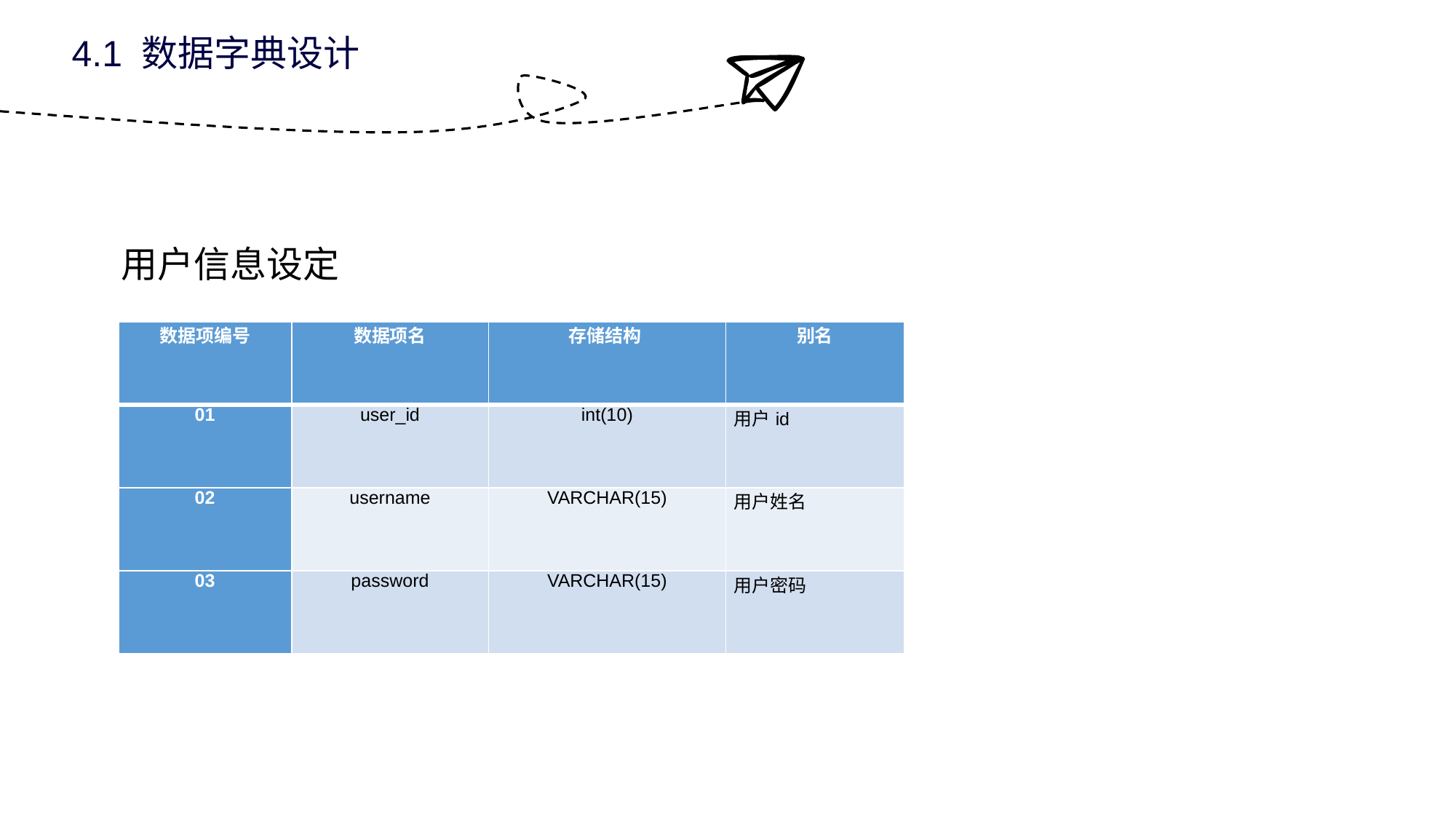

4.1 数据字典设计

用户信息设定
| 数据项编号 | 数据项名 | 存储结构 | 别名 |
| --- | --- | --- | --- |
| 01 | user\_id | int(10) | 用户id |
| 02 | username | VARCHAR(15) | 用户姓名 |
| 03 | password | VARCHAR(15) | 用户密码 |